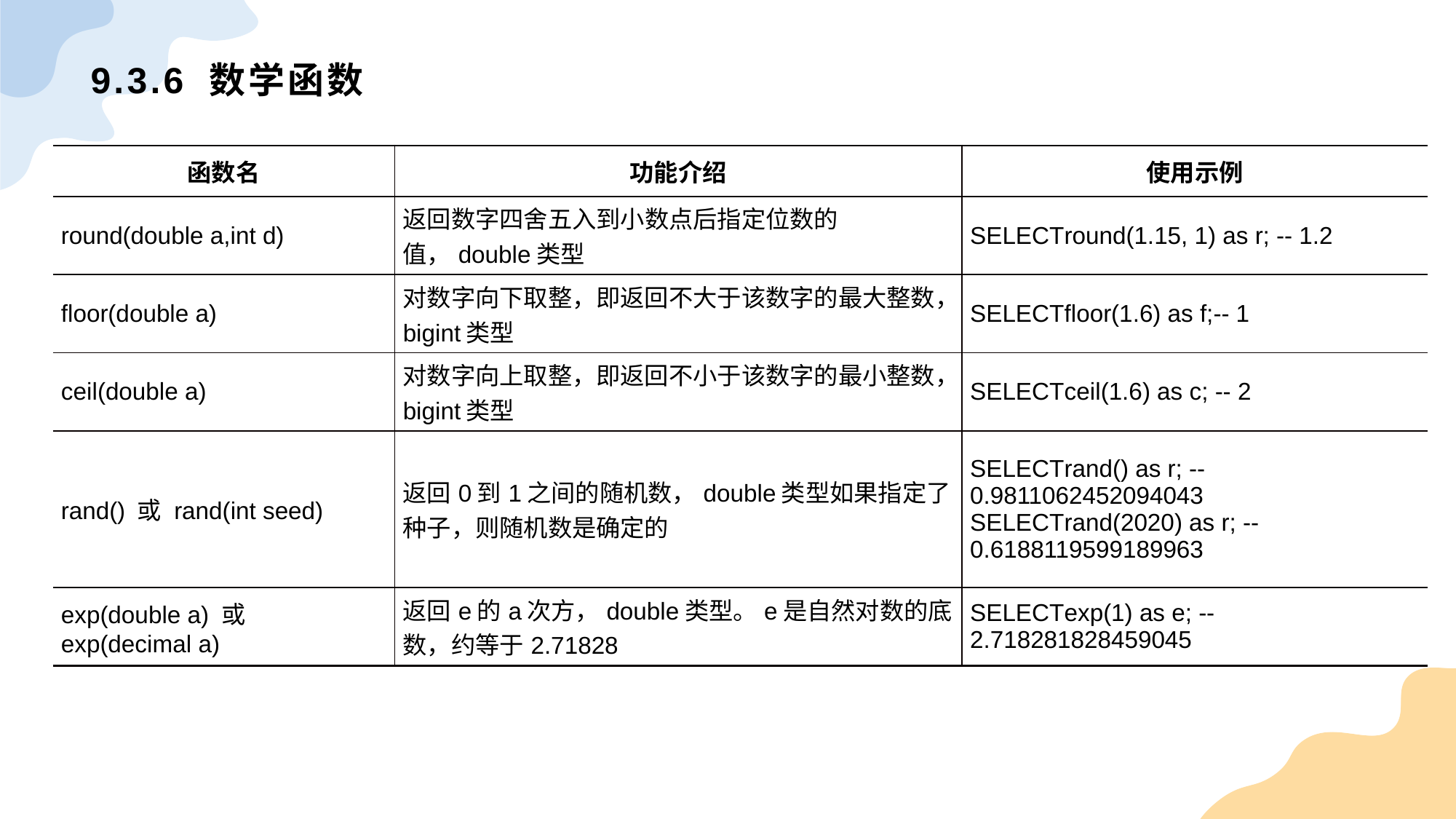

# 9.3.6 数学函数
| 函数名 | 功能介绍 | 使用示例 |
| --- | --- | --- |
| round(double a,int d) | 返回数字四舍五入到小数点后指定位数的值，double类型 | SELECTround(1.15, 1) as r; -- 1.2 |
| floor(double a) | 对数字向下取整，即返回不大于该数字的最大整数，bigint类型 | SELECTfloor(1.6) as f;-- 1 |
| ceil(double a) | 对数字向上取整，即返回不小于该数字的最小整数，bigint类型 | SELECTceil(1.6) as c; -- 2 |
| rand() 或 rand(int seed) | 返回0到1之间的随机数，double类型如果指定了种子，则随机数是确定的 | SELECTrand() as r; -- 0.9811062452094043 SELECTrand(2020) as r; -- 0.6188119599189963 |
| exp(double a) 或 exp(decimal a) | 返回e的a次方，double类型。e是自然对数的底数，约等于2.71828 | SELECTexp(1) as e; -- 2.718281828459045 |